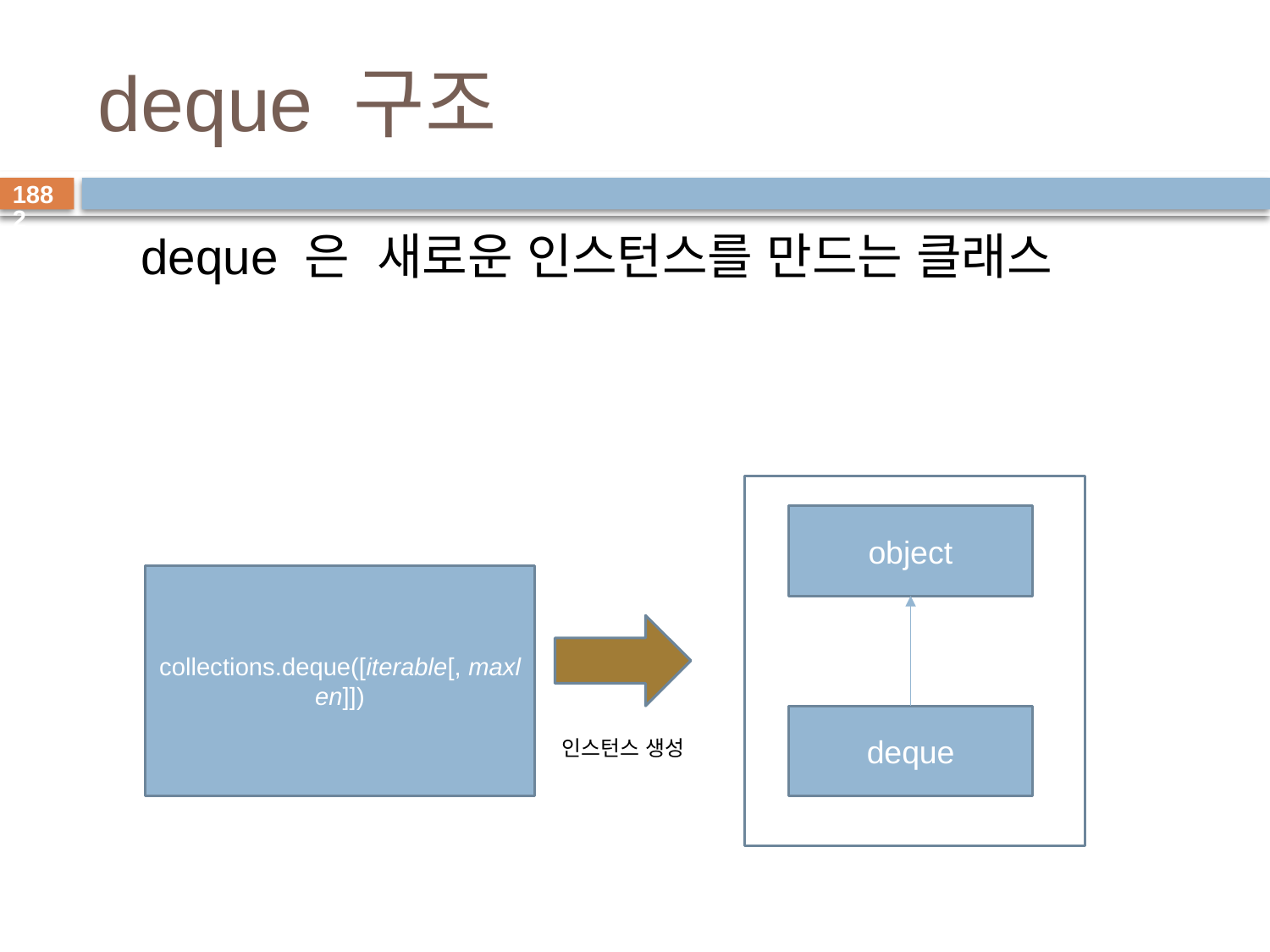

# deque 구조
1882
deque 은  새로운 인스턴스를 만드는 클래스

object
deque
collections.deque([iterable[, maxlen]])

인스턴스 생성